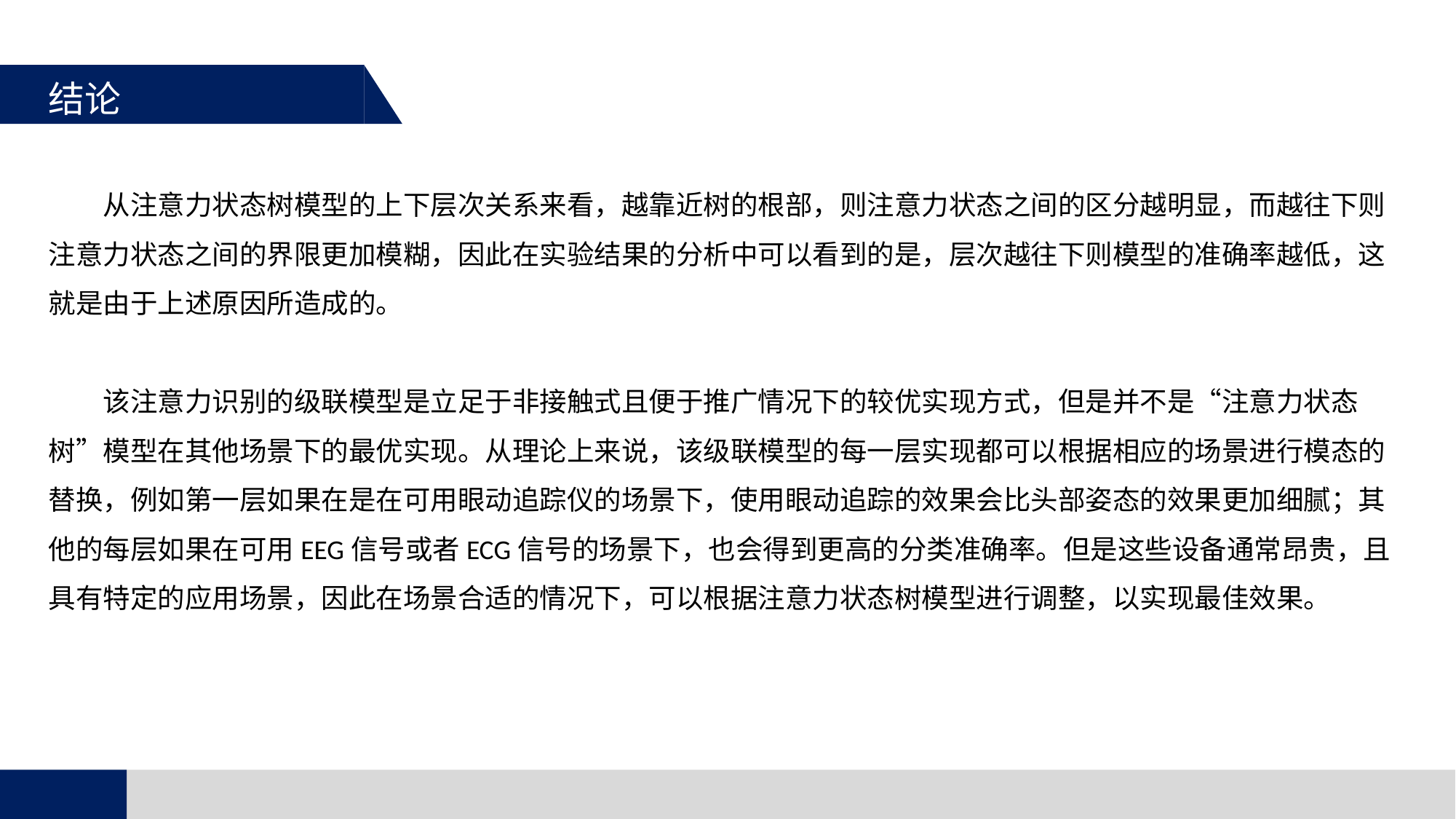

结论
从注意力状态树模型的上下层次关系来看，越靠近树的根部，则注意力状态之间的区分越明显，而越往下则注意力状态之间的界限更加模糊，因此在实验结果的分析中可以看到的是，层次越往下则模型的准确率越低，这就是由于上述原因所造成的。

该注意力识别的级联模型是立足于非接触式且便于推广情况下的较优实现方式，但是并不是“注意力状态树”模型在其他场景下的最优实现。从理论上来说，该级联模型的每一层实现都可以根据相应的场景进行模态的替换，例如第一层如果在是在可用眼动追踪仪的场景下，使用眼动追踪的效果会比头部姿态的效果更加细腻；其他的每层如果在可用EEG信号或者ECG信号的场景下，也会得到更高的分类准确率。但是这些设备通常昂贵，且具有特定的应用场景，因此在场景合适的情况下，可以根据注意力状态树模型进行调整，以实现最佳效果。